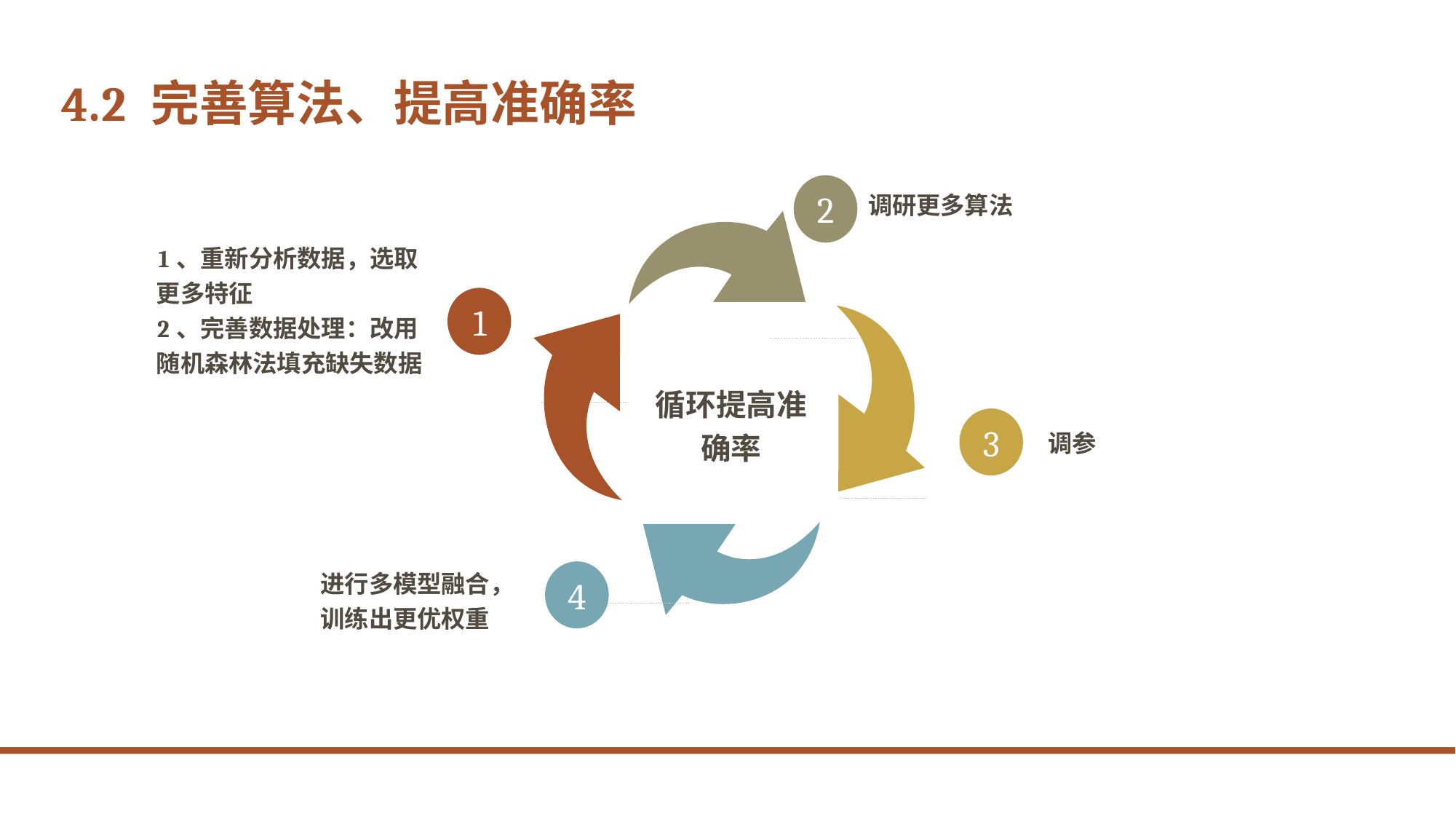

# 4.2 完善算法、提高准确率
调研更多算法
2

1、重新分析数据，选取更多特征
2、完善数据处理：改用随机森林法填充缺失数据
1
循环提高准确率

调参
3

进行多模型融合，训练出更优权重
4